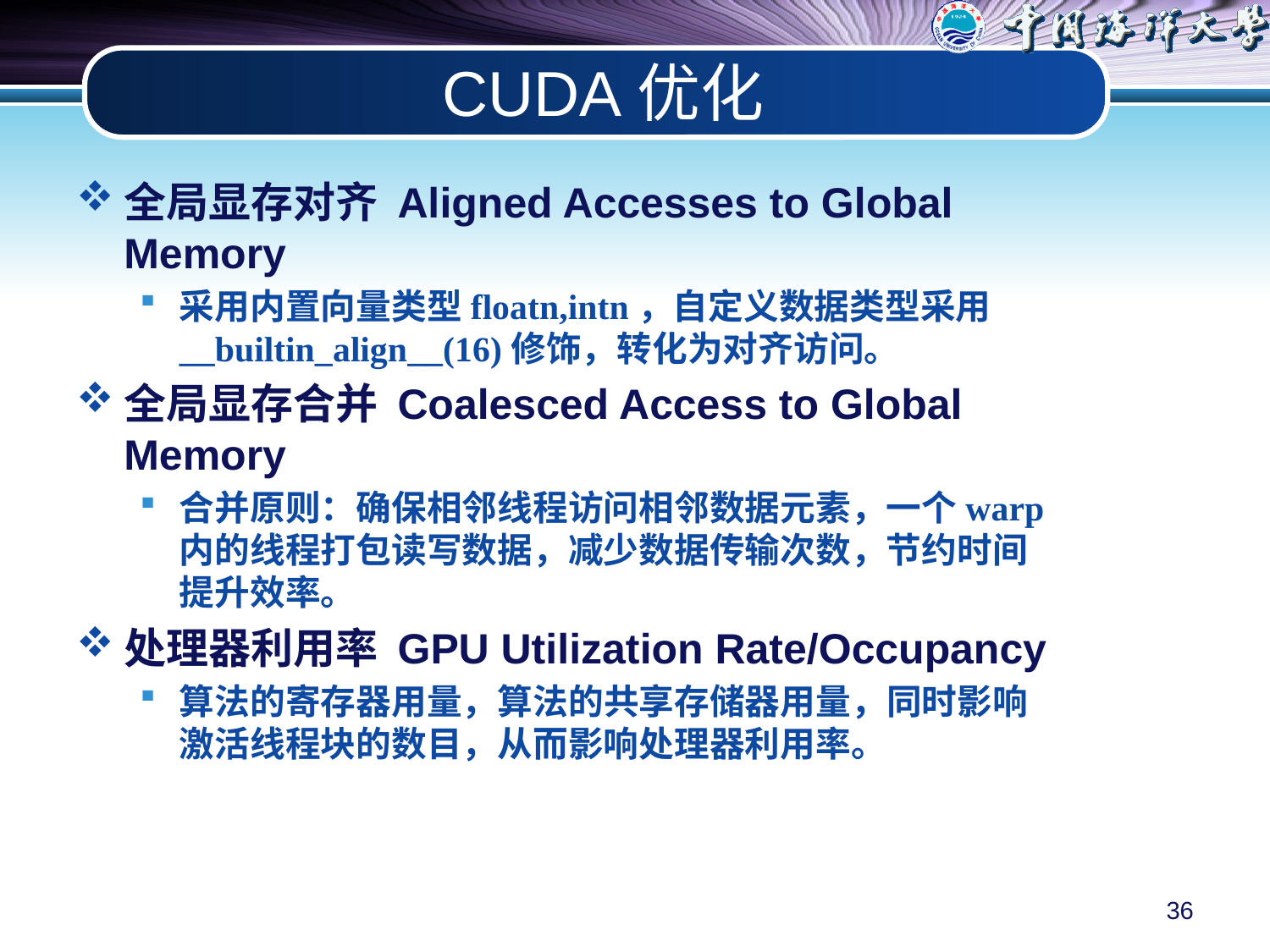

# CUDA优化
全局显存对齐 Aligned Accesses to Global Memory
采用内置向量类型floatn,intn，自定义数据类型采用__builtin_align__(16)修饰，转化为对齐访问。
全局显存合并 Coalesced Access to Global Memory
合并原则：确保相邻线程访问相邻数据元素，一个warp内的线程打包读写数据，减少数据传输次数，节约时间提升效率。
处理器利用率 GPU Utilization Rate/Occupancy
算法的寄存器用量，算法的共享存储器用量，同时影响激活线程块的数目，从而影响处理器利用率。

36